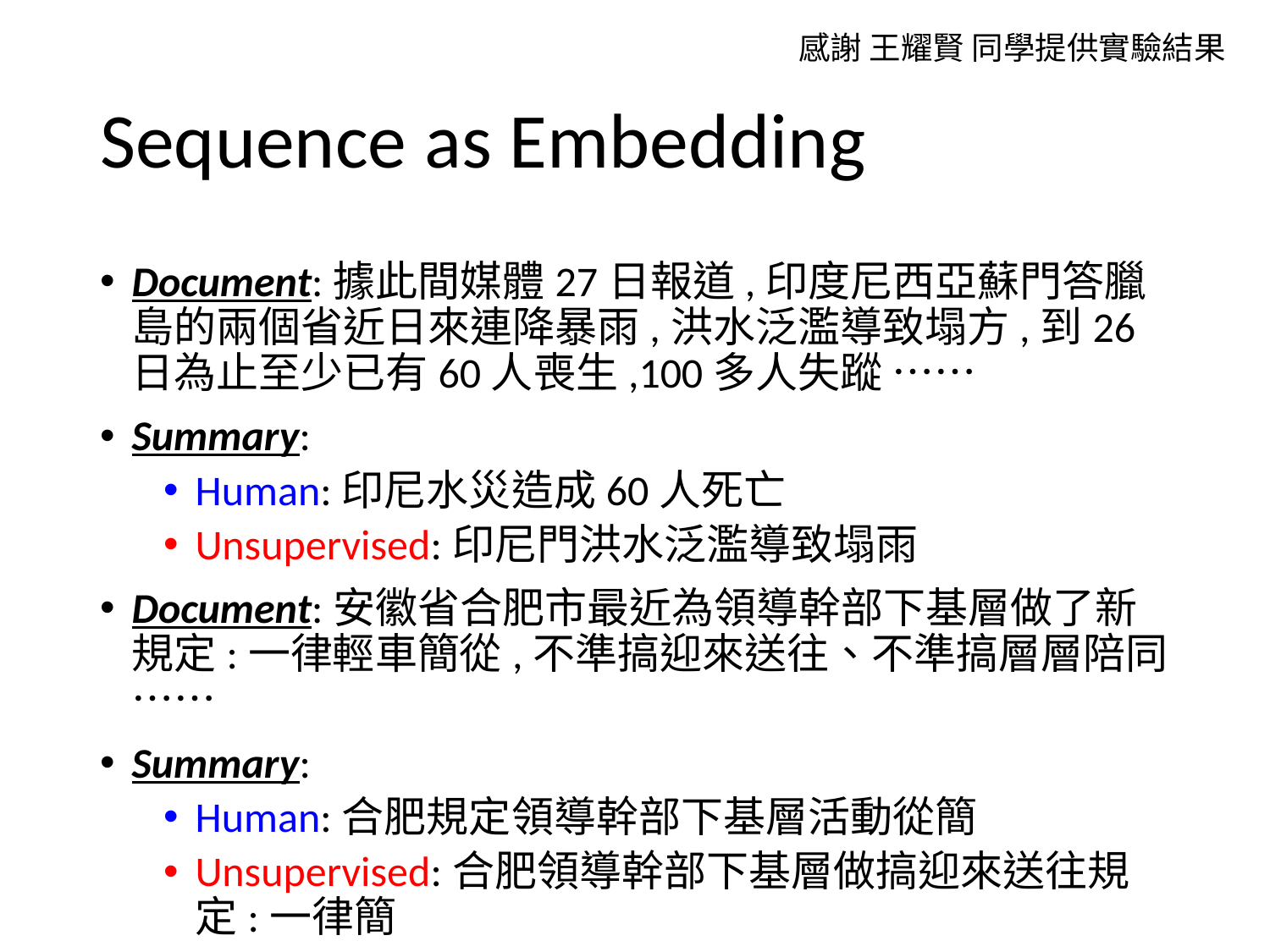

感謝 王耀賢 同學提供實驗結果
# Sequence as Embedding
Document:據此間媒體27日報道,印度尼西亞蘇門答臘島的兩個省近日來連降暴雨,洪水泛濫導致塌方,到26日為止至少已有60人喪生,100多人失蹤 ……
Summary:
Human:印尼水災造成60人死亡
Unsupervised:印尼門洪水泛濫導致塌雨
Document:安徽省合肥市最近為領導幹部下基層做了新規定:一律輕車簡從,不準搞迎來送往、不準搞層層陪同 ……
Summary:
Human:合肥規定領導幹部下基層活動從簡
Unsupervised:合肥領導幹部下基層做搞迎來送往規定:一律簡